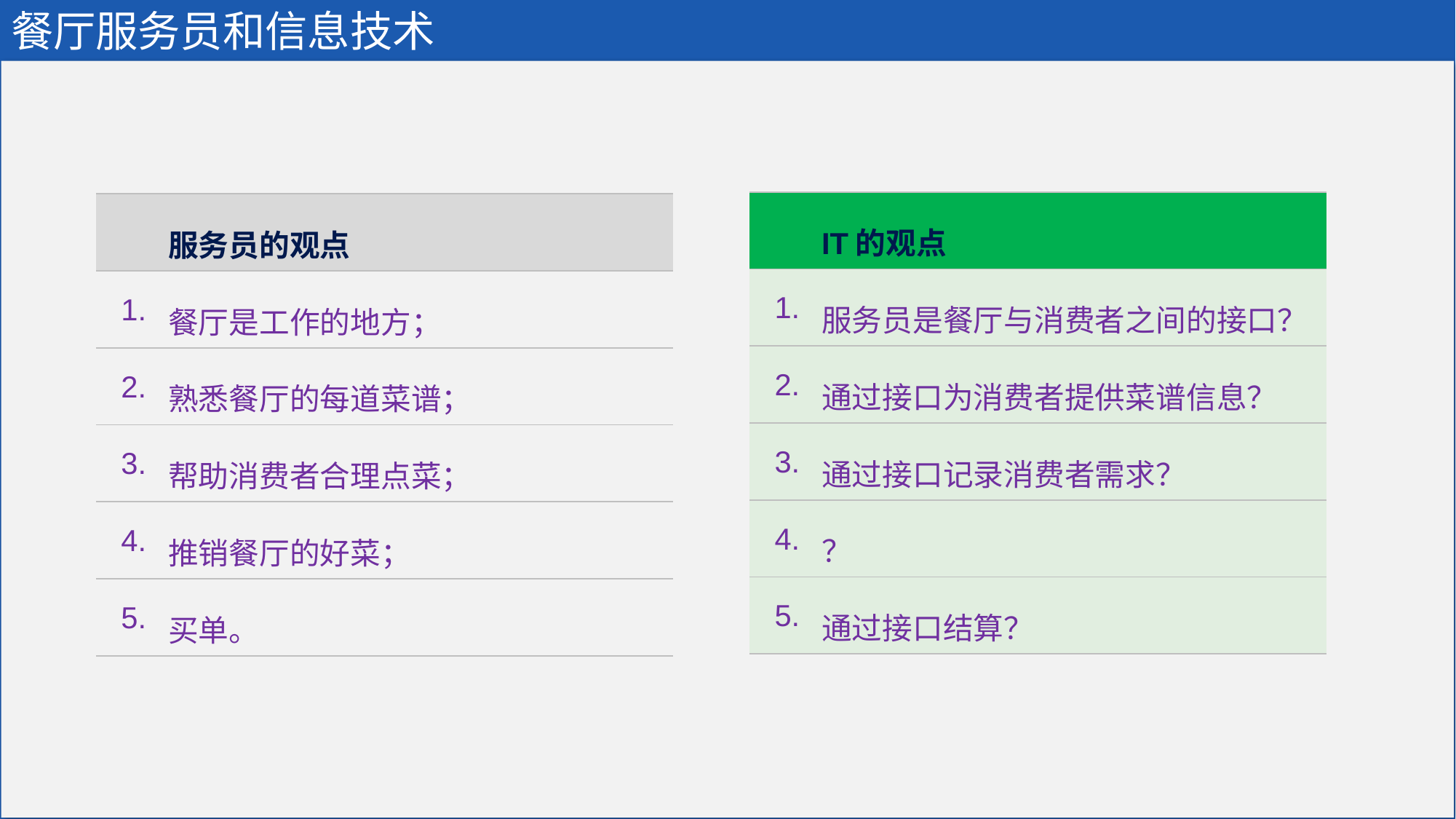

# 餐厅服务员和信息技术
|  | IT的观点 |
| --- | --- |
| 1. | 服务员是餐厅与消费者之间的接口？ |
| 2. | 通过接口为消费者提供菜谱信息？ |
| 3. | 通过接口记录消费者需求？ |
| 4. | ？ |
| 5. | 通过接口结算？ |
|  | 服务员的观点 |
| --- | --- |
| 1. | 餐厅是工作的地方； |
| 2. | 熟悉餐厅的每道菜谱； |
| 3. | 帮助消费者合理点菜； |
| 4. | 推销餐厅的好菜； |
| 5. | 买单。 |